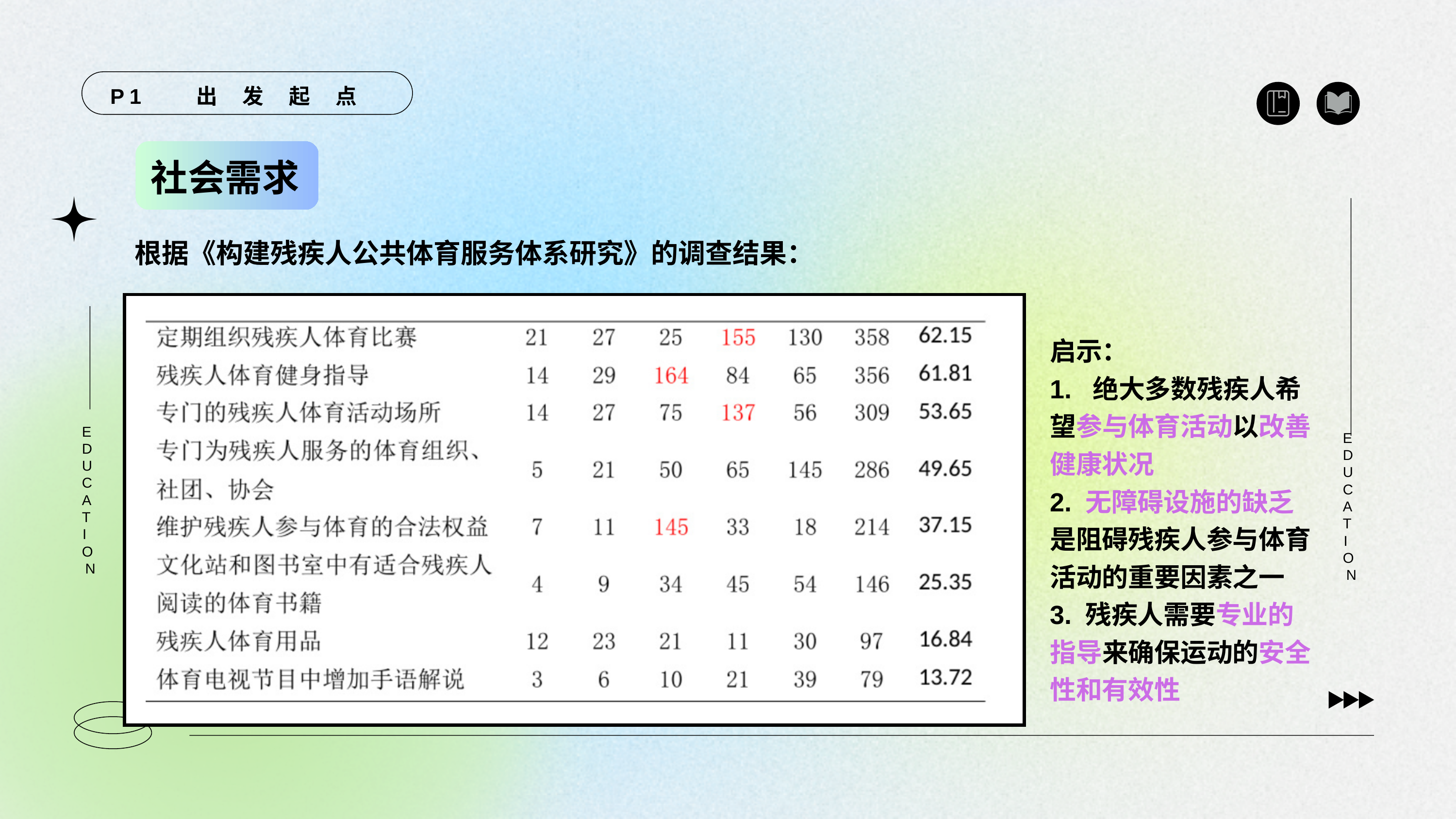

P1    出  发  起  点

社会需求

根据《构建残疾人公共体育服务体系研究》的调查结果：

启示：
1.  绝大多数残疾人希望参与体育活动以改善健康状况
2. 无障碍设施的缺乏是阻碍残疾人参与体育活动的重要因素之一
3. 残疾人需要专业的指导来确保运动的安全性和有效性
EDUCATION
EDUCATION